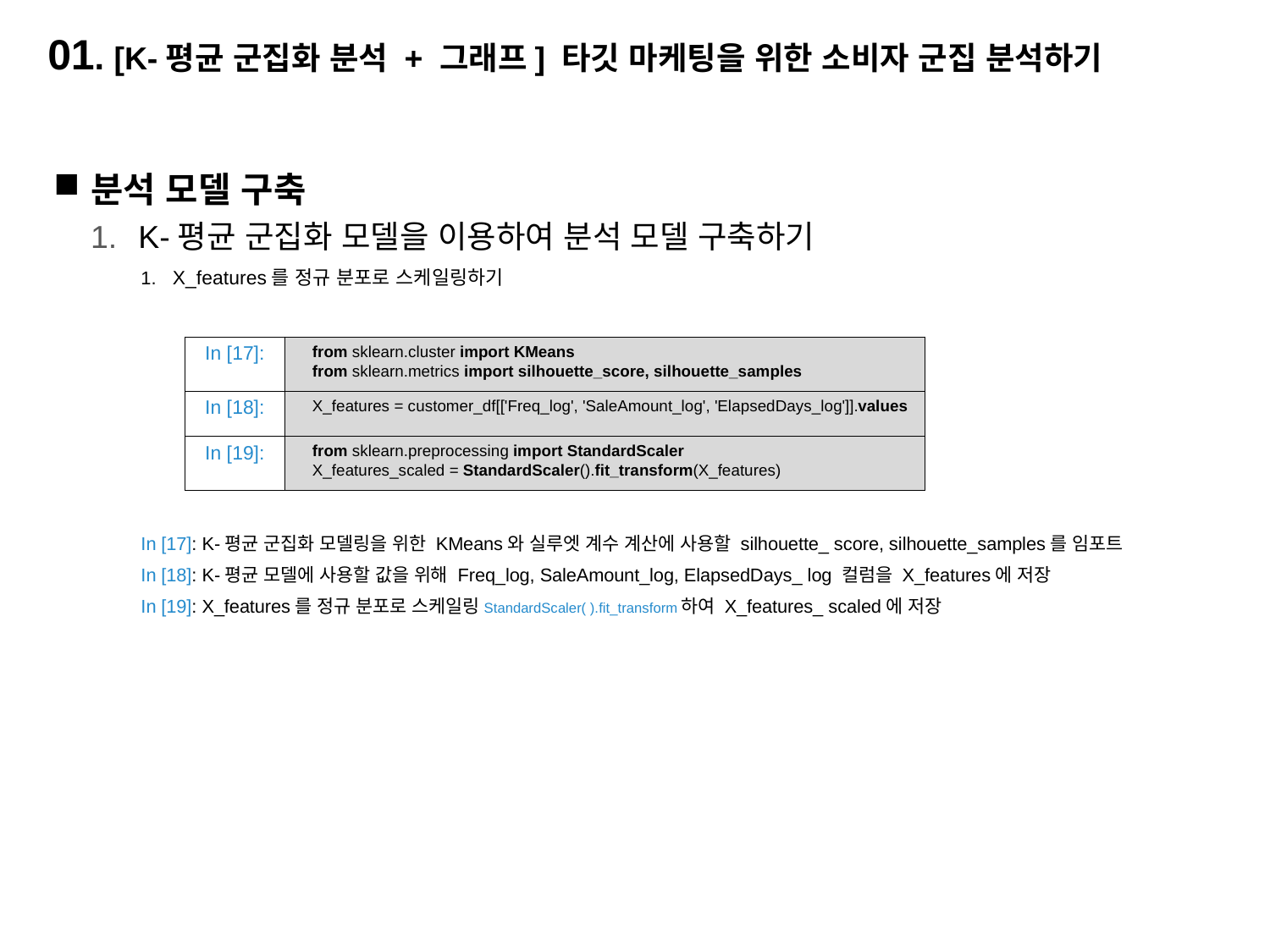

# 01. [K-평균 군집화 분석 + 그래프] 타깃 마케팅을 위한 소비자 군집 분석하기
분석 모델 구축
K-평균 군집화 모델을 이용하여 분석 모델 구축하기
X_features를 정규 분포로 스케일링하기

In [17]: K-평균 군집화 모델링을 위한 KMeans와 실루엣 계수 계산에 사용할 silhouette_ score, silhouette_samples를 임포트
In [18]: K-평균 모델에 사용할 값을 위해 Freq_log, SaleAmount_log, ElapsedDays_ log 컬럼을 X_features에 저장
In [19]: X_features를 정규 분포로 스케일링StandardScaler( ).fit_transform하여 X_features_ scaled에 저장
| In [17]: | from sklearn.cluster import KMeans from sklearn.metrics import silhouette\_score, silhouette\_samples |
| --- | --- |
| In [18]: | X\_features = customer\_df[['Freq\_log', 'SaleAmount\_log', 'ElapsedDays\_log']].values |
| In [19]: | from sklearn.preprocessing import StandardScaler X\_features\_scaled = StandardScaler().fit\_transform(X\_features) |